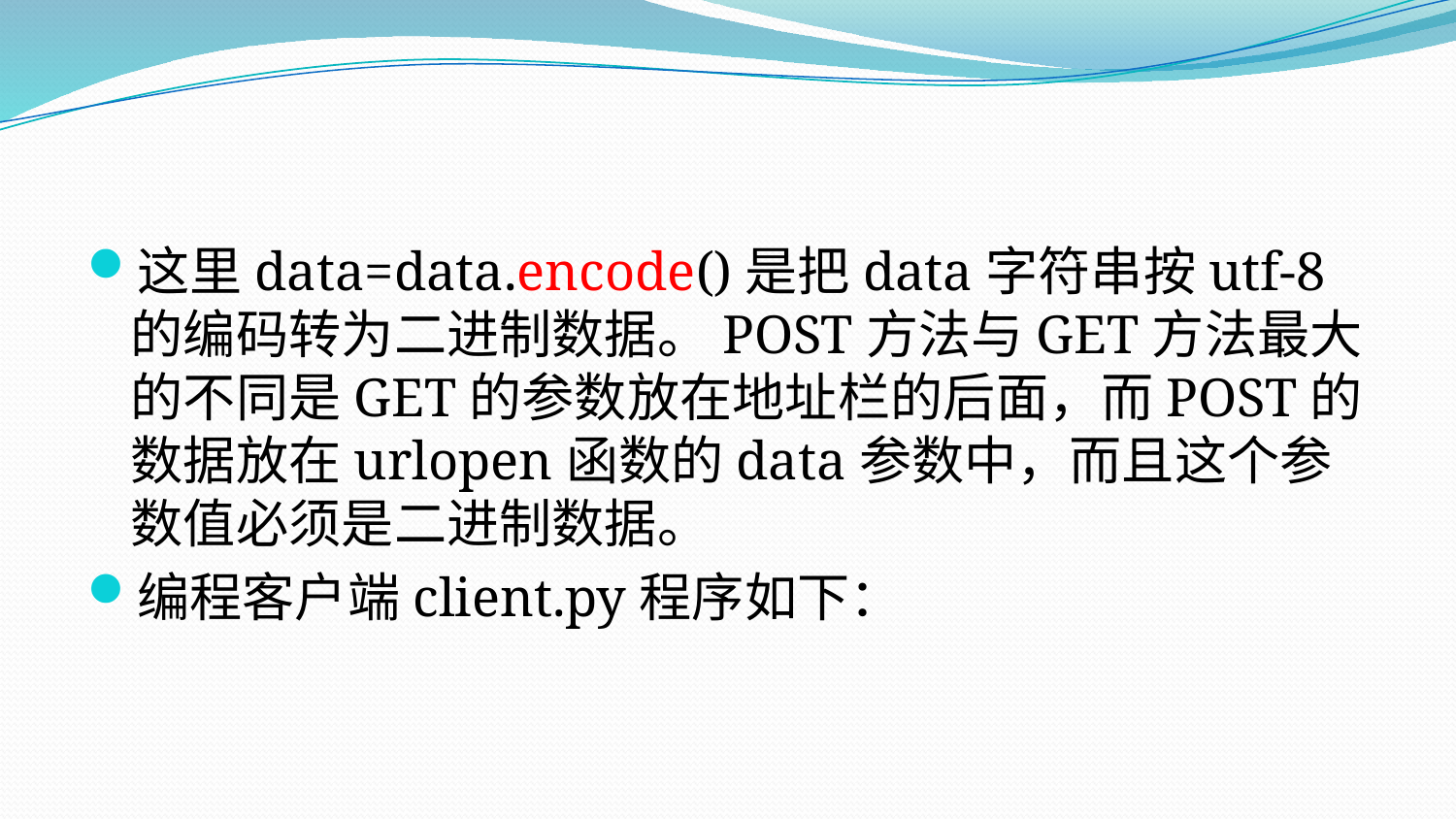

#
这里data=data.encode()是把data字符串按utf-8的编码转为二进制数据。POST方法与GET方法最大的不同是GET的参数放在地址栏的后面，而POST的数据放在urlopen函数的data参数中，而且这个参数值必须是二进制数据。
编程客户端client.py程序如下：